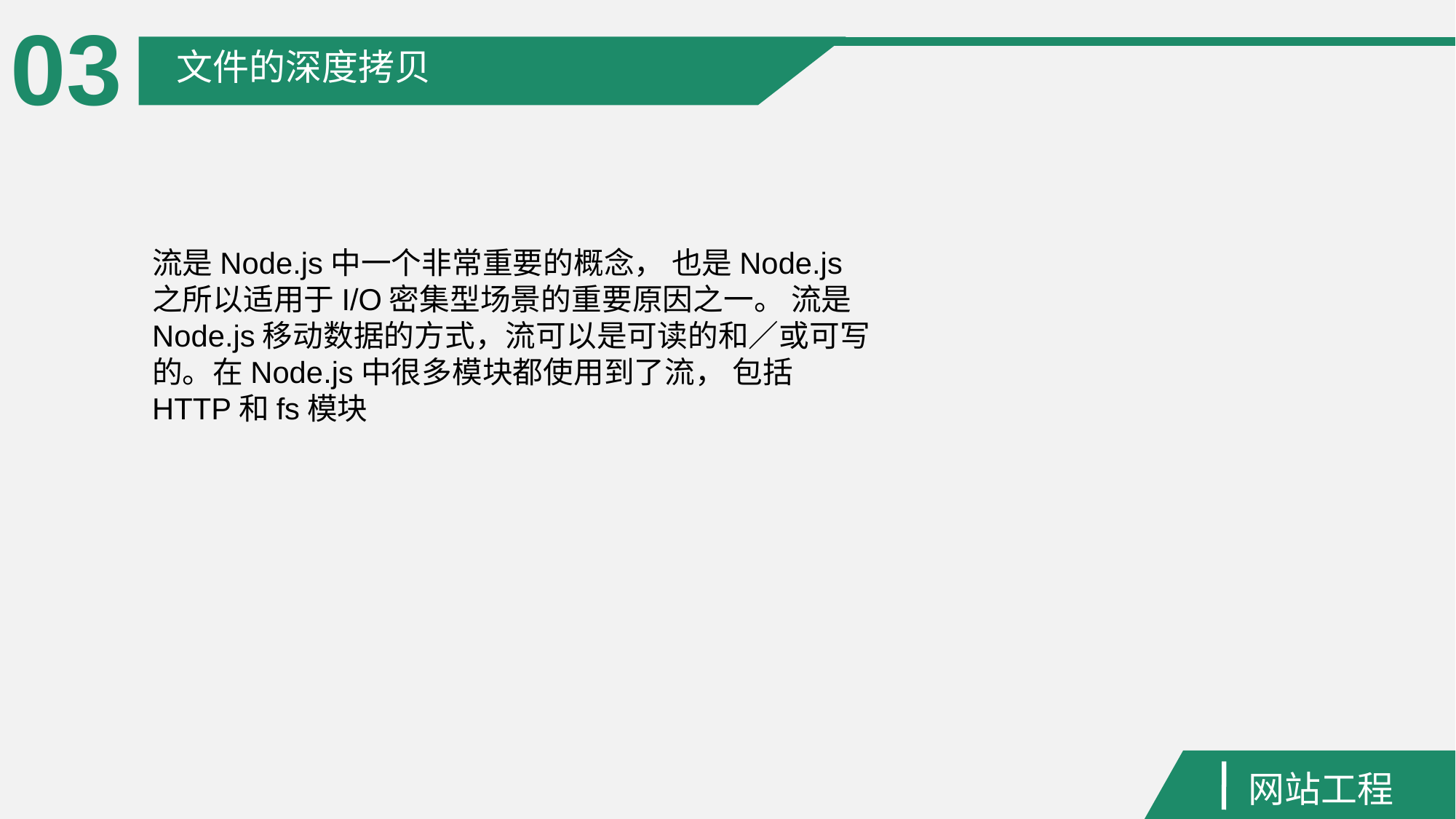

03

文件的深度拷贝
流是Node.js中一个非常重要的概念， 也是Node.js之所以适用于I/O密集型场景的重要原因之一。 流是Node.js移动数据的方式，流可以是可读的和／或可写的。在Node.js中很多模块都使用到了流， 包括HTTP和fs模块